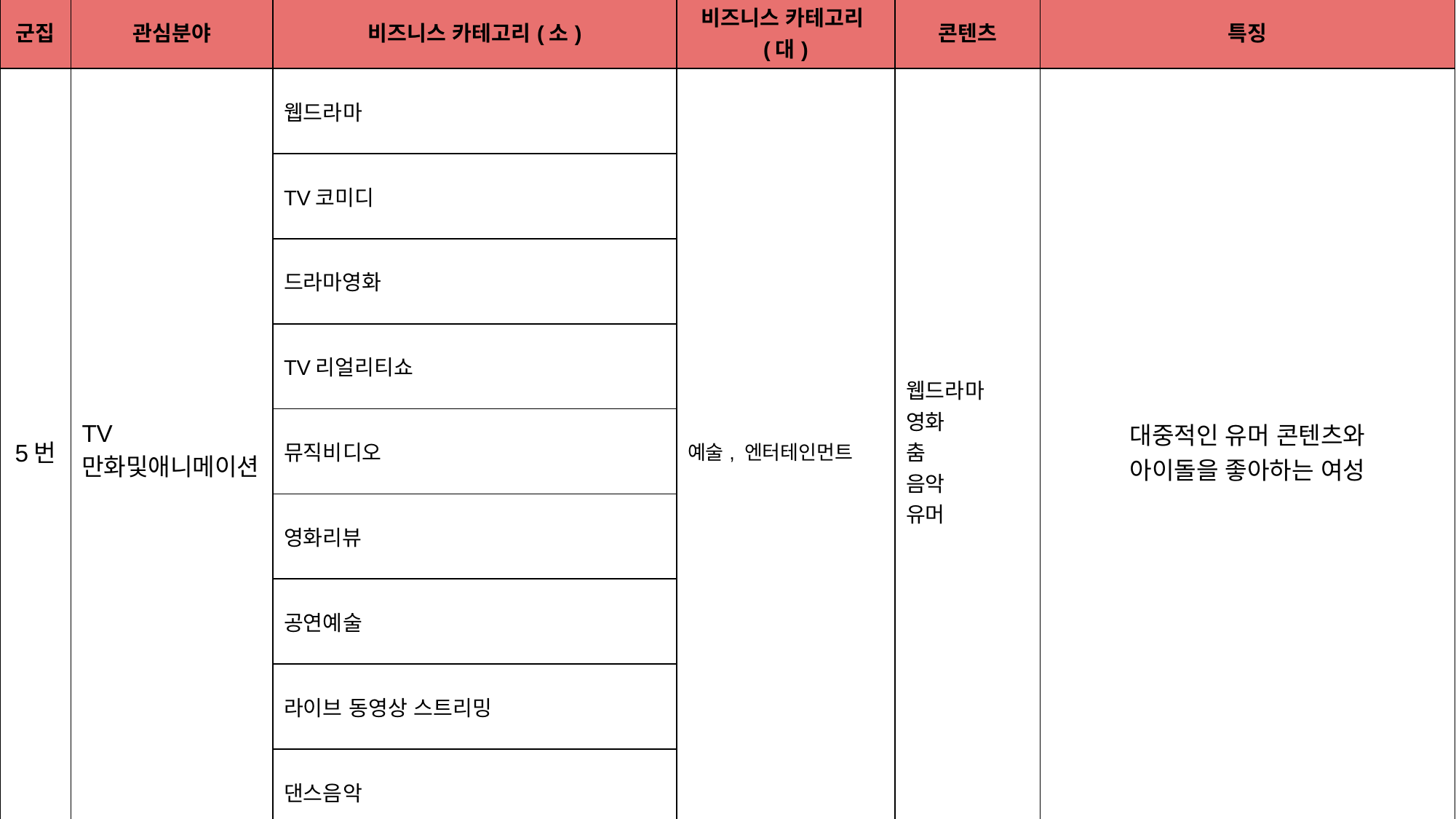

| 군집 | 관심분야 | 비즈니스 카테고리(소) | 비즈니스 카테고리(대) | 콘텐츠 | 특징 |
| --- | --- | --- | --- | --- | --- |
| 5번 | TV 만화및애니메이션 | 웹드라마 | 예술, 엔터테인먼트 | 웹드라마 영화 춤 음악 유머 | 대중적인 유머 콘텐츠와 아이돌을 좋아하는 여성 |
|  |  | TV코미디 |  |  |  |
|  |  | 드라마영화 |  |  |  |
|  |  | TV리얼리티쇼 |  |  |  |
|  |  | 뮤직비디오 |  |  |  |
|  |  | 영화리뷰 |  |  |  |
|  |  | 공연예술 |  |  |  |
|  |  | 라이브 동영상 스트리밍 |  |  |  |
|  |  | 댄스음악 |  |  |  |